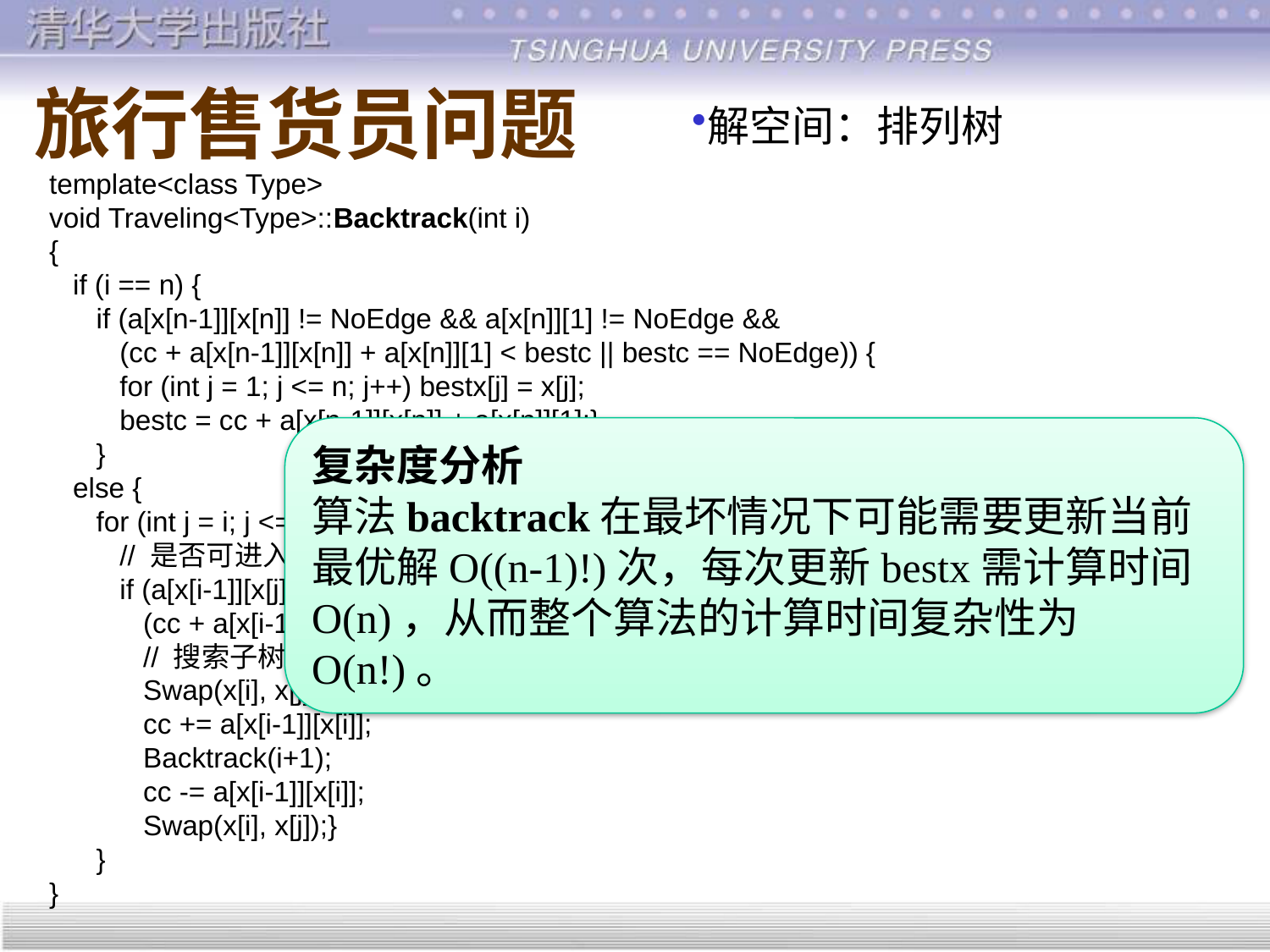

# 旅行售货员问题
解空间：排列树
template<class Type>
void Traveling<Type>::Backtrack(int i)
{
   if (i == n) {
      if (a[x[n-1]][x[n]] != NoEdge && a[x[n]][1] != NoEdge &&
         (cc + a[x[n-1]][x[n]] + a[x[n]][1] < bestc || bestc == NoEdge)) {
         for (int j = 1; j <= n; j++) bestx[j] = x[j];
         bestc = cc + a[x[n-1]][x[n]] + a[x[n]][1];}
      }
   else {
      for (int j = i; j <= n; j++)
         // 是否可进入x[j]子树?
         if (a[x[i-1]][x[j]] != NoEdge &&
            (cc + a[x[i-1]][x[i]] < bestc || bestc == NoEdge)) {
            // 搜索子树
            Swap(x[i], x[j]);
            cc += a[x[i-1]][x[i]];
            Backtrack(i+1);
            cc -= a[x[i-1]][x[i]];
            Swap(x[i], x[j]);}
      }
}
复杂度分析
算法backtrack在最坏情况下可能需要更新当前最优解O((n-1)!)次，每次更新bestx需计算时间O(n)，从而整个算法的计算时间复杂性为O(n!)。